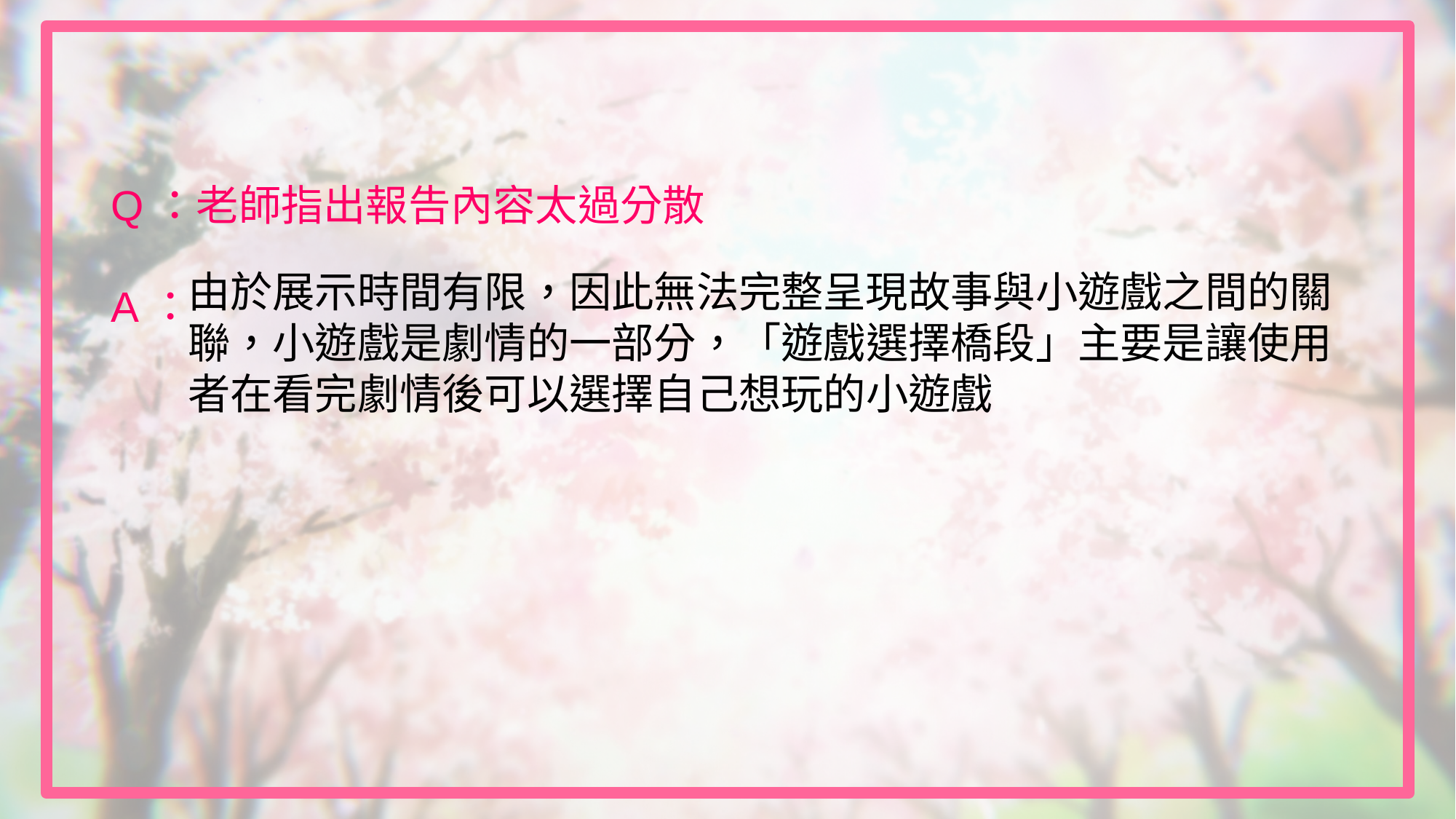

# Q：老師指出報告內容太過分散 A：
由於展示時間有限，因此無法完整呈現故事與小遊戲之間的關聯，小遊戲是劇情的一部分，「遊戲選擇橋段」主要是讓使用者在看完劇情後可以選擇自己想玩的小遊戲